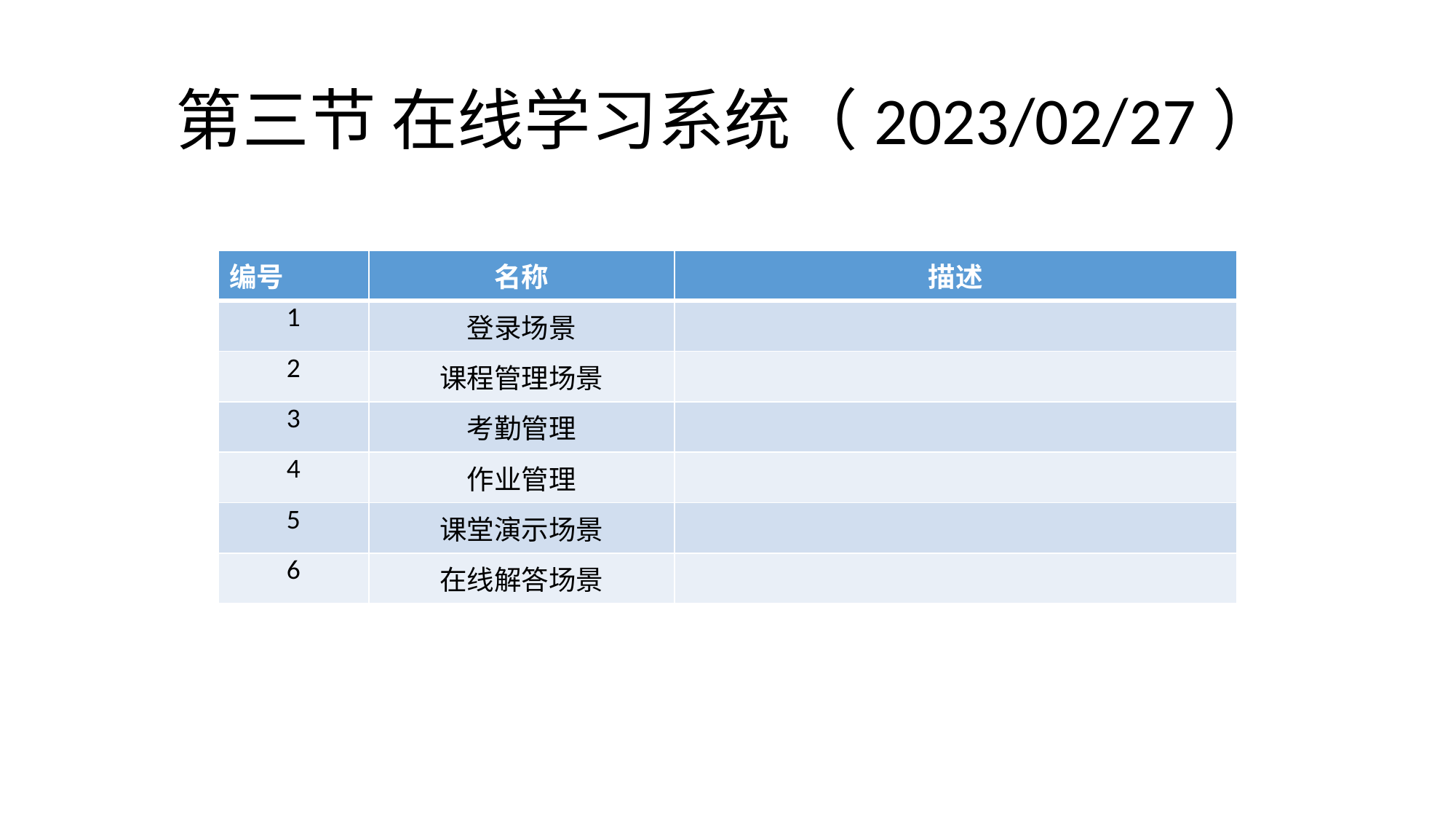

# 第三节 在线学习系统（2023/02/27）
| 编号 | 名称 | 描述 |
| --- | --- | --- |
| 1 | 登录场景 |  |
| 2 | 课程管理场景 |  |
| 3 | 考勤管理 |  |
| 4 | 作业管理 |  |
| 5 | 课堂演示场景 |  |
| 6 | 在线解答场景 |  |